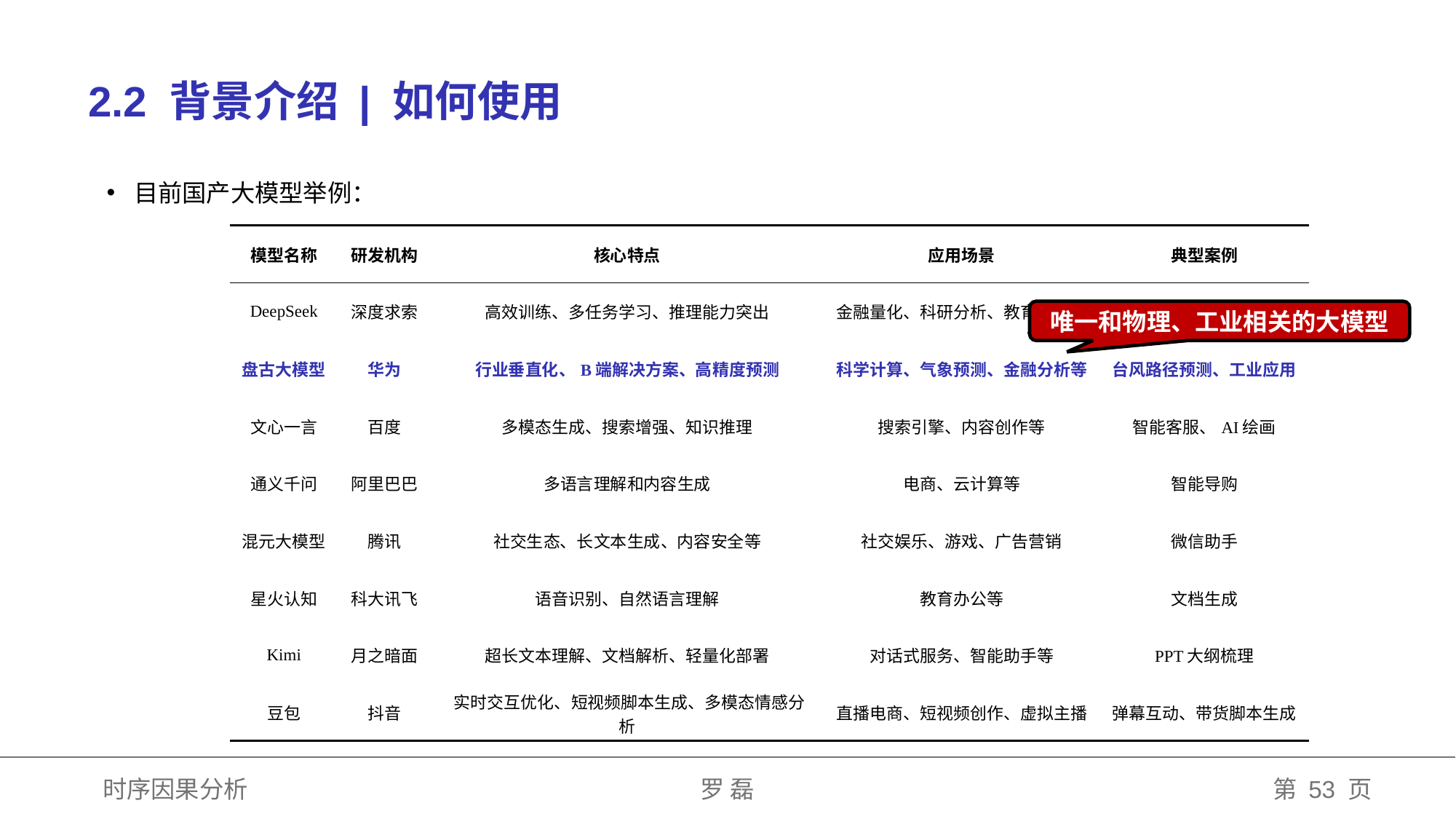

2.2 背景介绍 | 如何使用
目前国产大模型举例：
| 模型名称 | 研发机构 | 核心特点 | 应用场景 | 典型案例 |
| --- | --- | --- | --- | --- |
| DeepSeek | 深度求索 | 高效训练、多任务学习、推理能力突出 | 金融量化、科研分析、教育辅助等 | 政企服务、文档分析 |
| 盘古大模型 | 华为 | 行业垂直化、B端解决方案、高精度预测 | 科学计算、气象预测、金融分析等 | 台风路径预测、工业应用 |
| 文心一言 | 百度 | 多模态生成、搜索增强、知识推理 | 搜索引擎、内容创作等 | 智能客服、AI绘画 |
| 通义千问 | 阿里巴巴 | 多语言理解和内容生成 | 电商、云计算等 | 智能导购 |
| 混元大模型 | 腾讯 | 社交生态、长文本生成、内容安全等 | 社交娱乐、游戏、广告营销 | 微信助手 |
| 星火认知 | 科大讯飞 | 语音识别、自然语言理解 | 教育办公等 | 文档生成 |
| Kimi | 月之暗面 | 超长文本理解‌、文档解析、轻量化部署 | 对话式服务、智能助手等 | PPT大纲梳理 |
| 豆包 | 抖音 | ‌实时交互优化‌、短视频脚本生成、多模态情感分析 | 直播电商、短视频创作、虚拟主播 | 弹幕互动、带货脚本生成 |
唯一和物理、工业相关的大模型